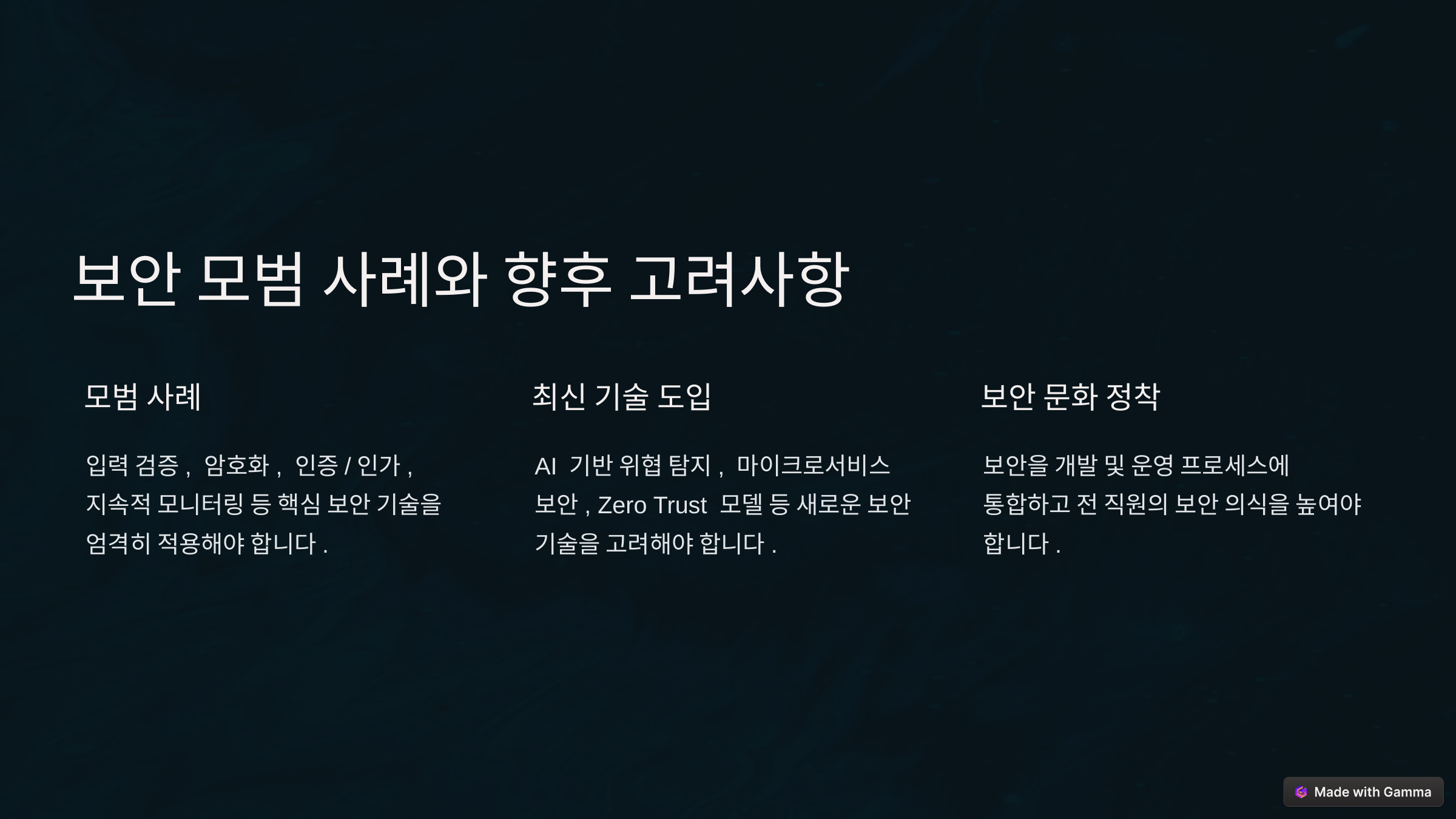

보안 모범 사례와 향후 고려사항
모범 사례
최신 기술 도입
보안 문화 정착
입력 검증, 암호화, 인증/인가, 지속적 모니터링 등 핵심 보안 기술을 엄격히 적용해야 합니다.
AI 기반 위협 탐지, 마이크로서비스 보안, Zero Trust 모델 등 새로운 보안 기술을 고려해야 합니다.
보안을 개발 및 운영 프로세스에 통합하고 전 직원의 보안 의식을 높여야 합니다.